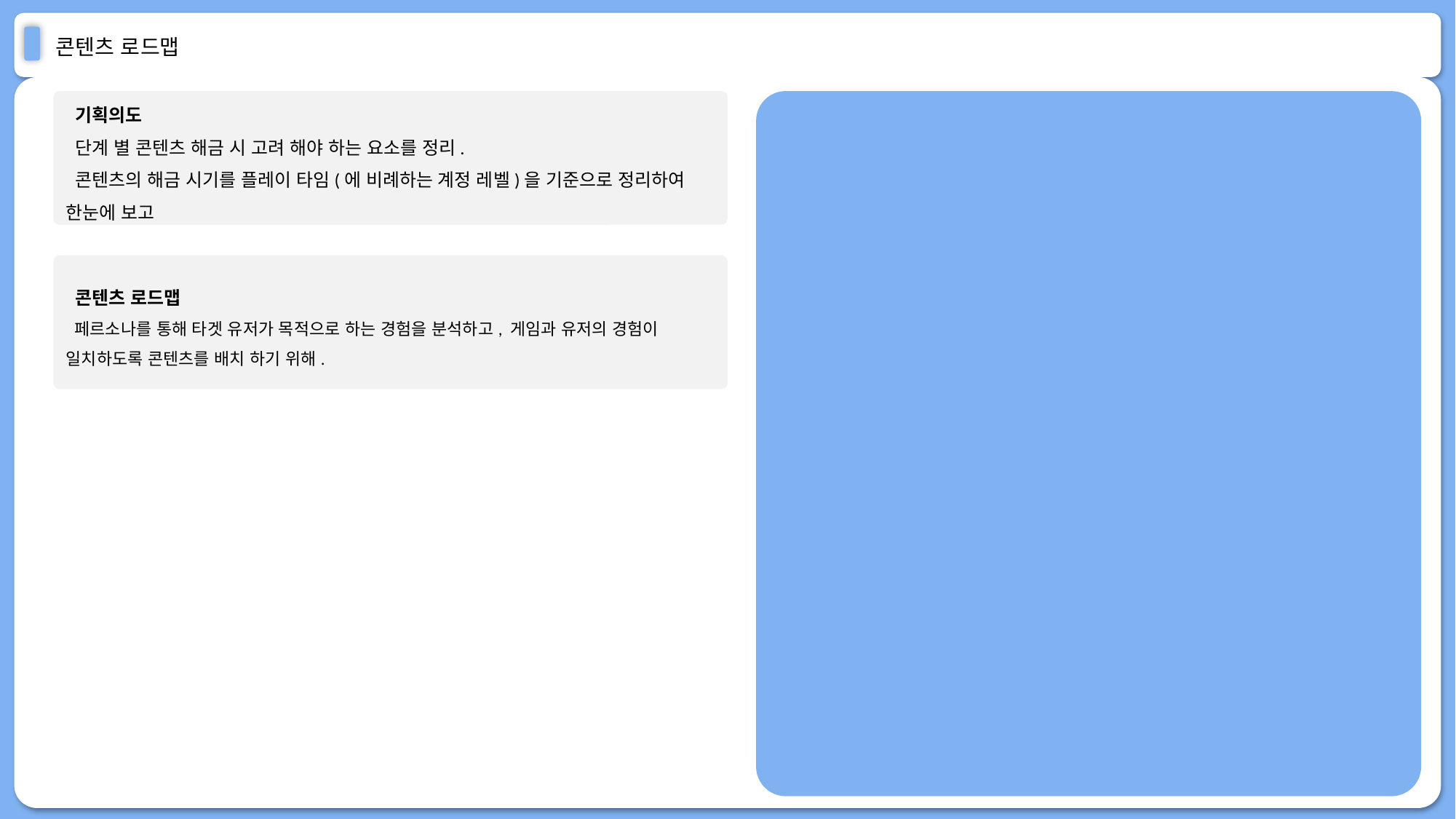

# 콘텐츠 로드맵

 기획의도
 단계 별 콘텐츠 해금 시 고려 해야 하는 요소를 정리.
 콘텐츠의 해금 시기를 플레이 타임(에 비례하는 계정 레벨)을 기준으로 정리하여 한눈에 보고
 콘텐츠 로드맵
 페르소나를 통해 타겟 유저가 목적으로 하는 경험을 분석하고, 게임과 유저의 경험이 일치하도록 콘텐츠를 배치 하기 위해.